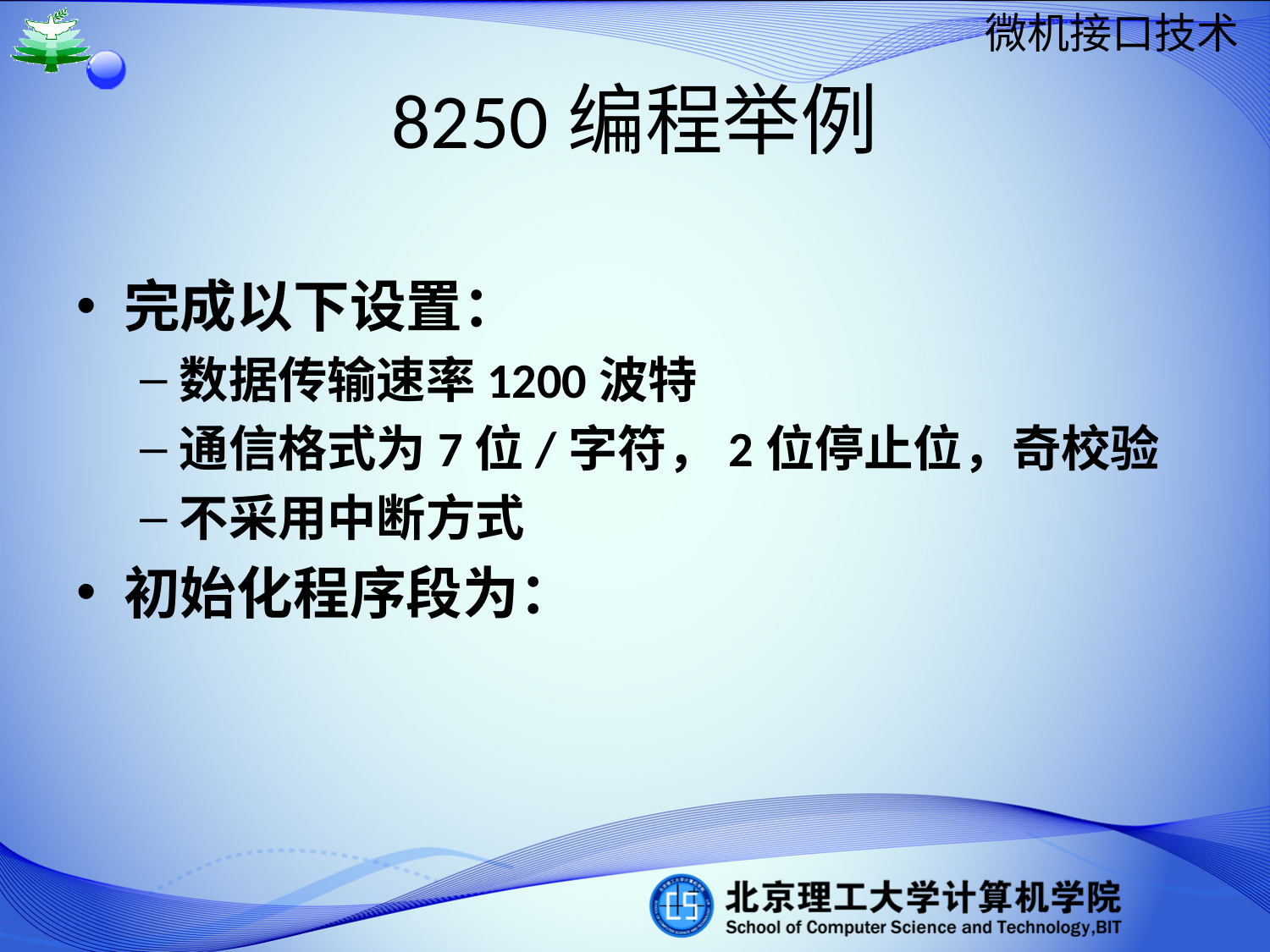

# 8250编程举例
完成以下设置：
数据传输速率1200波特
通信格式为7位/字符，2位停止位，奇校验
不采用中断方式
初始化程序段为：